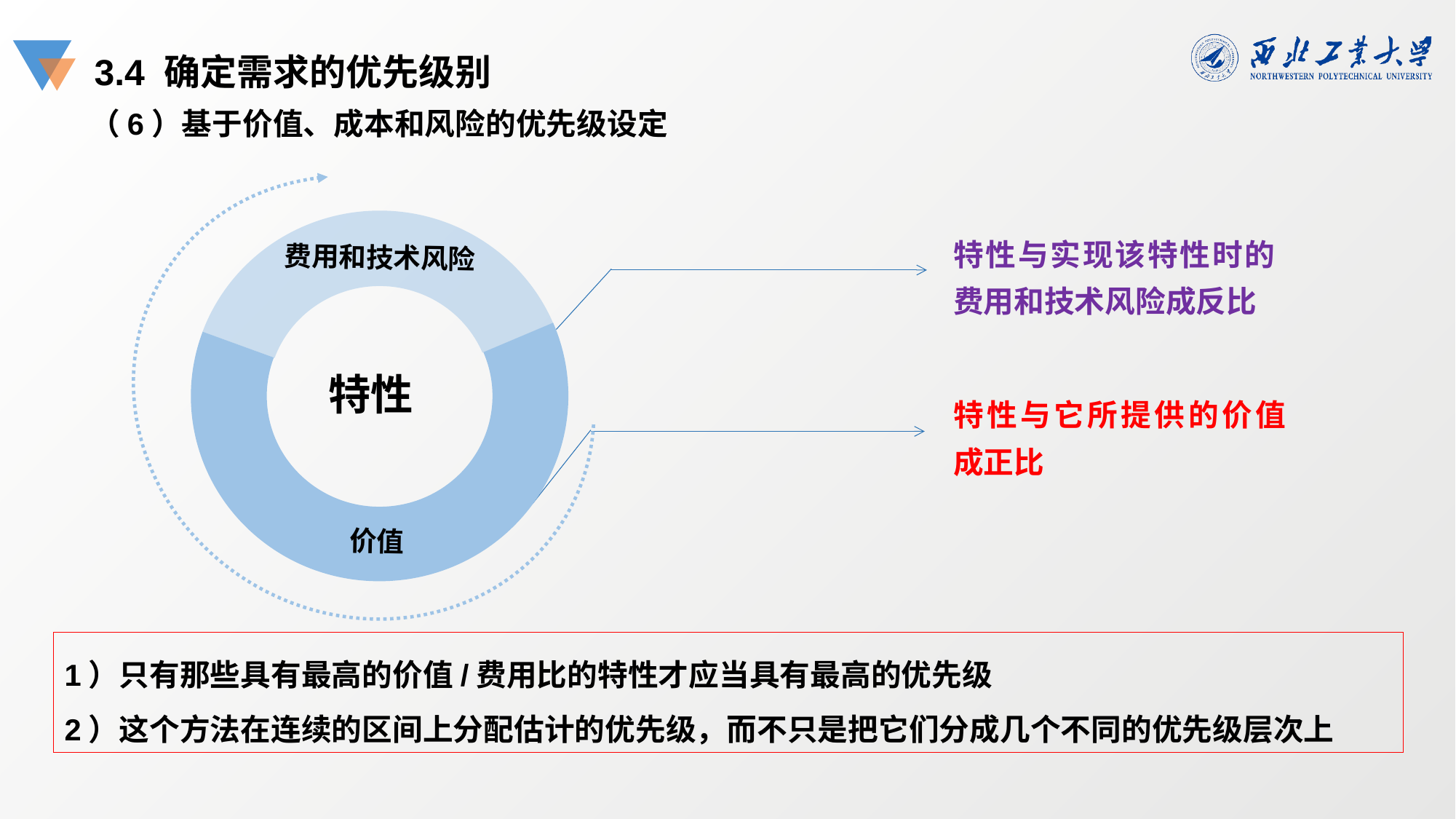

3.4 确定需求的优先级别
（6）基于价值、成本和风险的优先级设定

费用和技术风险

价值

特性
特性与实现该特性时的费用和技术风险成反比
特性与它所提供的价值成正比
1）只有那些具有最高的价值/费用比的特性才应当具有最高的优先级
2）这个方法在连续的区间上分配估计的优先级，而不只是把它们分成几个不同的优先级层次上
61